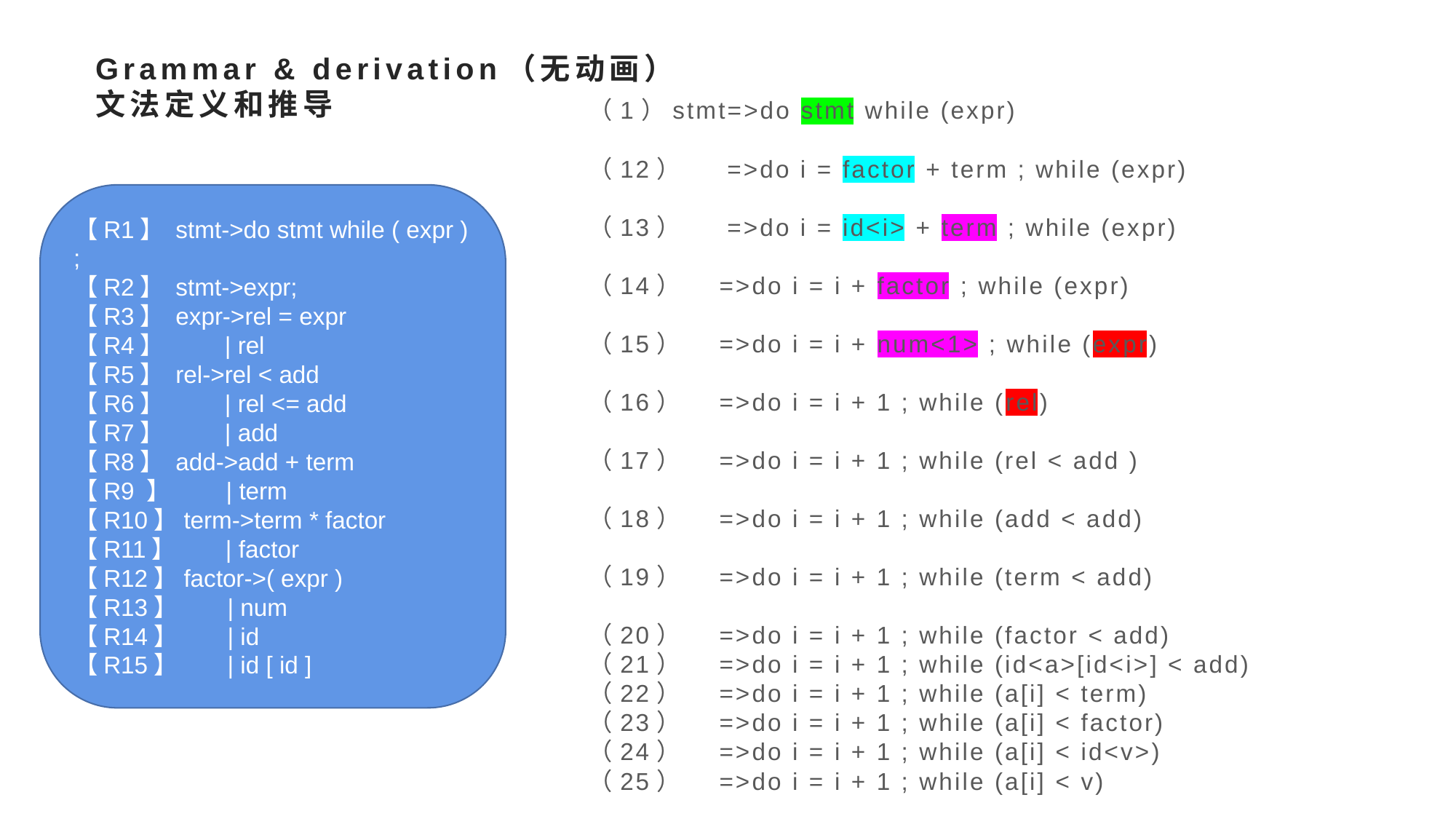

# Grammar & derivation（无动画） 文法定义和推导
（1）stmt=>do stmt while (expr)

（12）     =>do i = factor + term ; while (expr)

（13）     =>do i = id<i> + term ; while (expr)

（14）    =>do i = i + factor ; while (expr)

（15）    =>do i = i + num<1> ; while (expr)

（16）    =>do i = i + 1 ; while (rel)

（17）    =>do i = i + 1 ; while (rel < add )

（18）    =>do i = i + 1 ; while (add < add)

（19）    =>do i = i + 1 ; while (term < add)

（20）    =>do i = i + 1 ; while (factor < add)
（21）    =>do i = i + 1 ; while (id<a>[id<i>] < add)
（22）    =>do i = i + 1 ; while (a[i] < term)
（23）    =>do i = i + 1 ; while (a[i] < factor)
（24）    =>do i = i + 1 ; while (a[i] < id<v>)
（25）    =>do i = i + 1 ; while (a[i] < v)

【R1】 stmt->do stmt while ( expr ) ;
【R2】 stmt->expr;
【R3】 expr->rel = expr
【R4】          | rel
【R5】 rel->rel < add
【R6】          | rel <= add
【R7】          | add
【R8】 add->add + term
【R9 】         | term
【R10】term->term * factor
【R11】        | factor
【R12】factor->( expr )
【R13】        | num
【R14】        | id
【R15】        | id [ id ]
11